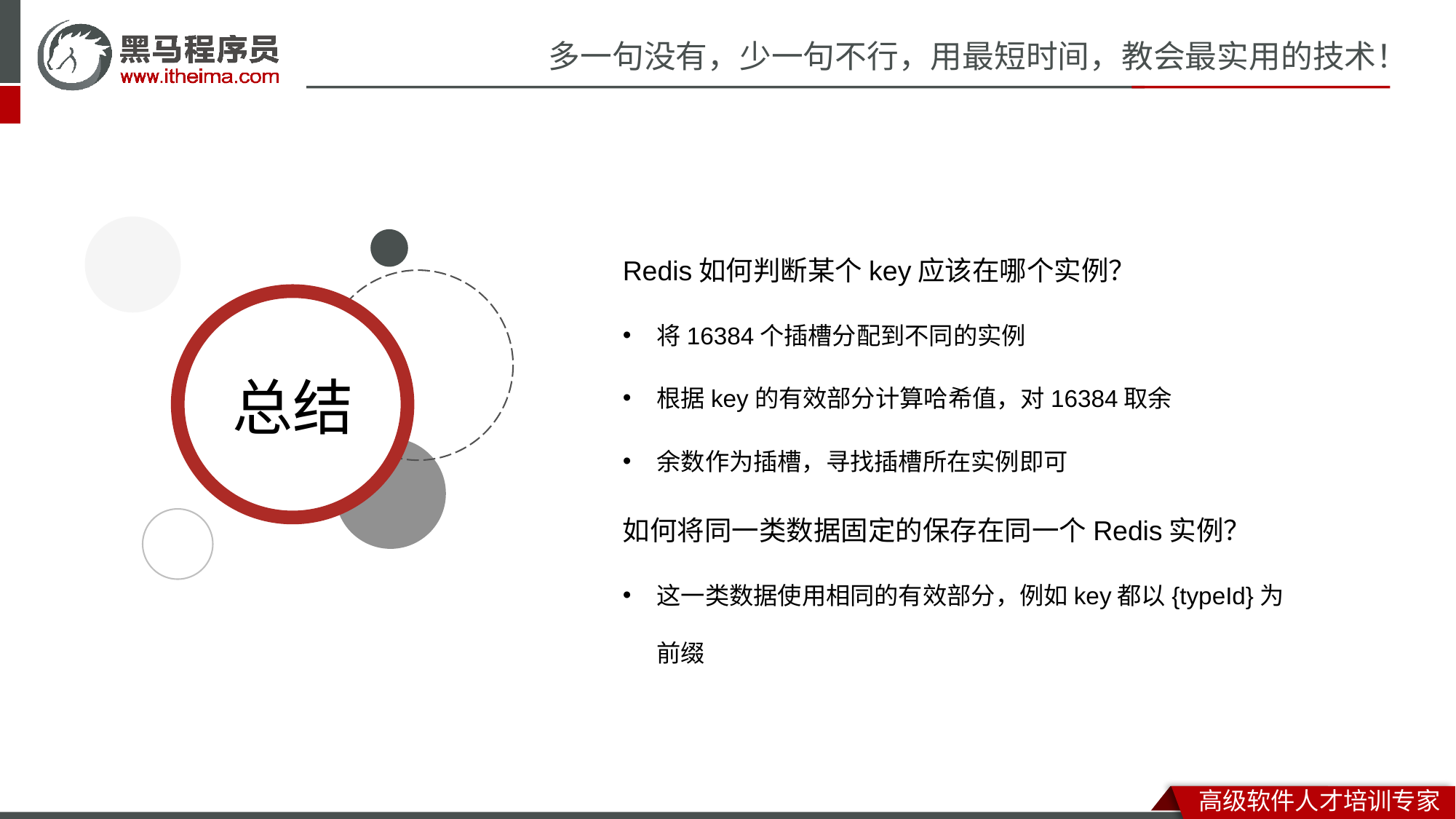

Redis如何判断某个key应该在哪个实例？
将16384个插槽分配到不同的实例
根据key的有效部分计算哈希值，对16384取余
余数作为插槽，寻找插槽所在实例即可
如何将同一类数据固定的保存在同一个Redis实例？
这一类数据使用相同的有效部分，例如key都以{typeId}为前缀